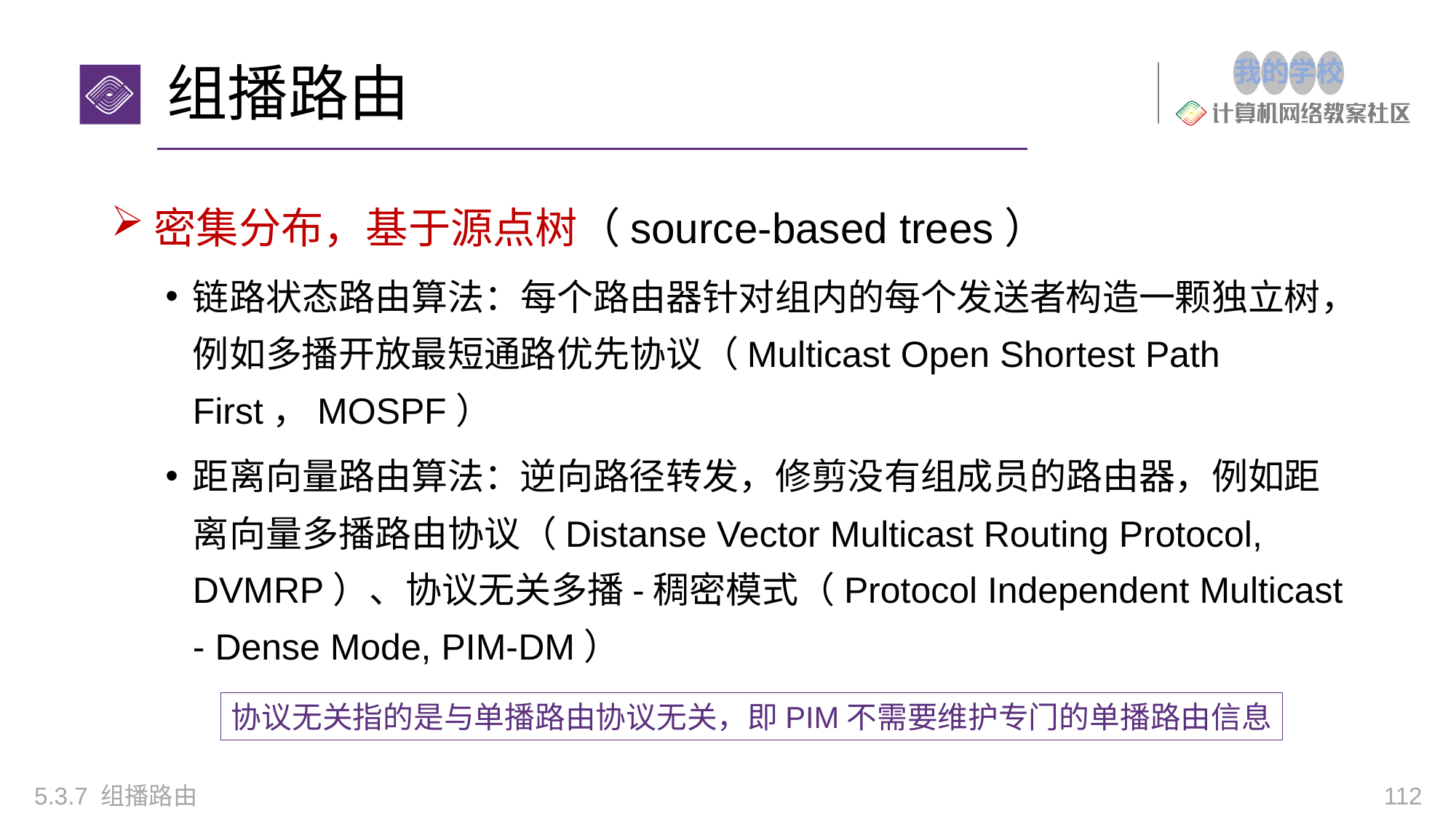

# 组播路由
密集分布，基于源点树（source-based trees）
链路状态路由算法：每个路由器针对组内的每个发送者构造一颗独立树，例如多播开放最短通路优先协议（Multicast Open Shortest Path First，MOSPF）
距离向量路由算法：逆向路径转发，修剪没有组成员的路由器，例如距离向量多播路由协议（Distanse Vector Multicast Routing Protocol, DVMRP）、协议无关多播-稠密模式（Protocol Independent Multicast - Dense Mode, PIM-DM）
协议无关指的是与单播路由协议无关，即PIM不需要维护专门的单播路由信息
5.3.7 组播路由
112